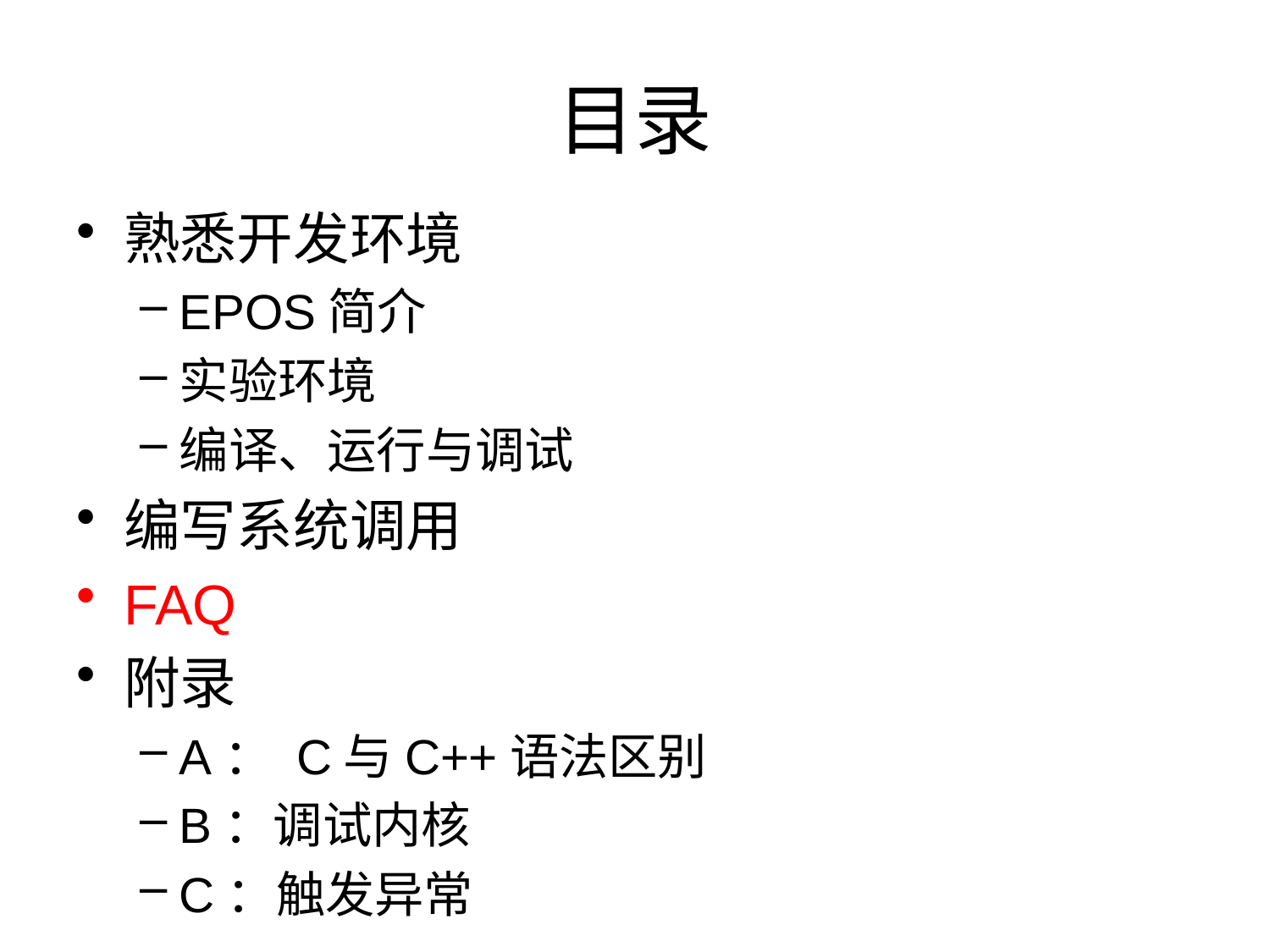

# 目录
熟悉开发环境
EPOS简介
实验环境
编译、运行与调试
编写系统调用
FAQ
附录
A： C与C++语法区别
B：调试内核
C：触发异常